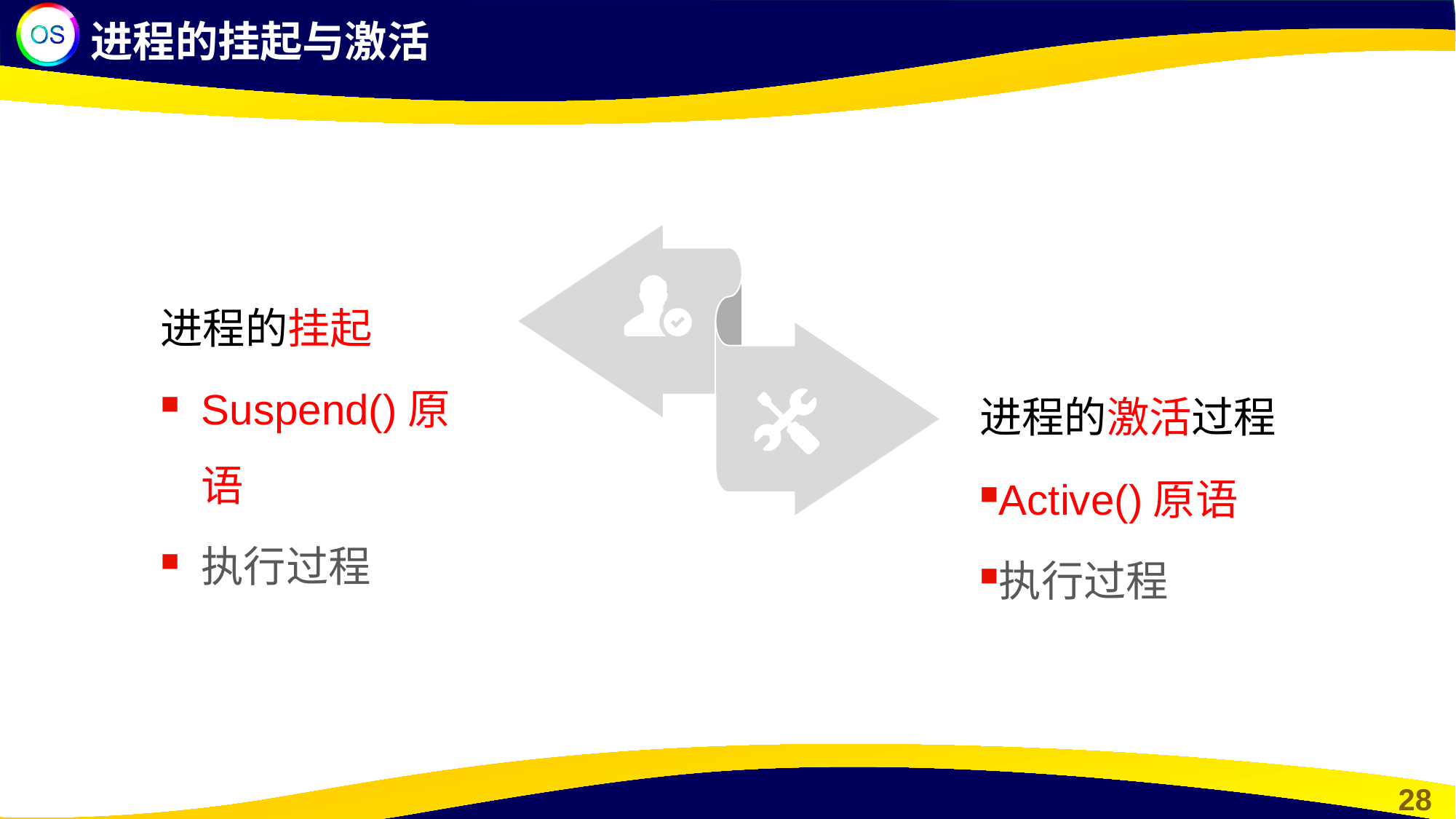

进程的挂起与激活

进程的挂起
Suspend()原语
执行过程

进程的激活过程
Active()原语
执行过程